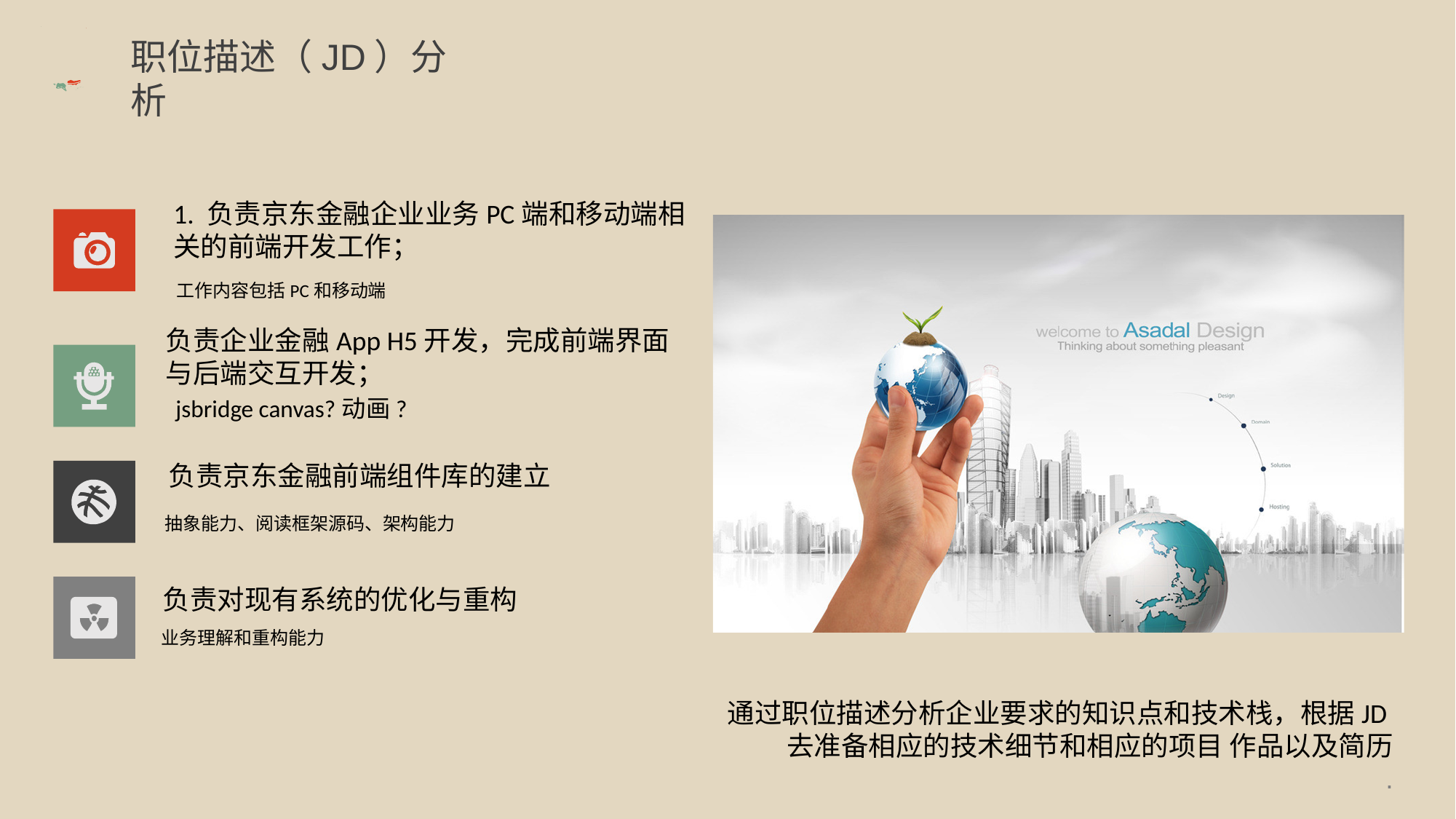

职位描述（JD）分析
1. 负责京东金融企业业务PC端和移动端相关的前端开发工作；
工作内容包括PC和移动端

负责企业金融App H5开发，完成前端界面与后端交互开发；
jsbridge canvas?动画?

负责京东金融前端组件库的建立
抽象能力、阅读框架源码、架构能力

负责对现有系统的优化与重构
业务理解和重构能力

通过职位描述分析企业要求的知识点和技术栈，根据JD去准备相应的技术细节和相应的项目 作品以及简历
.